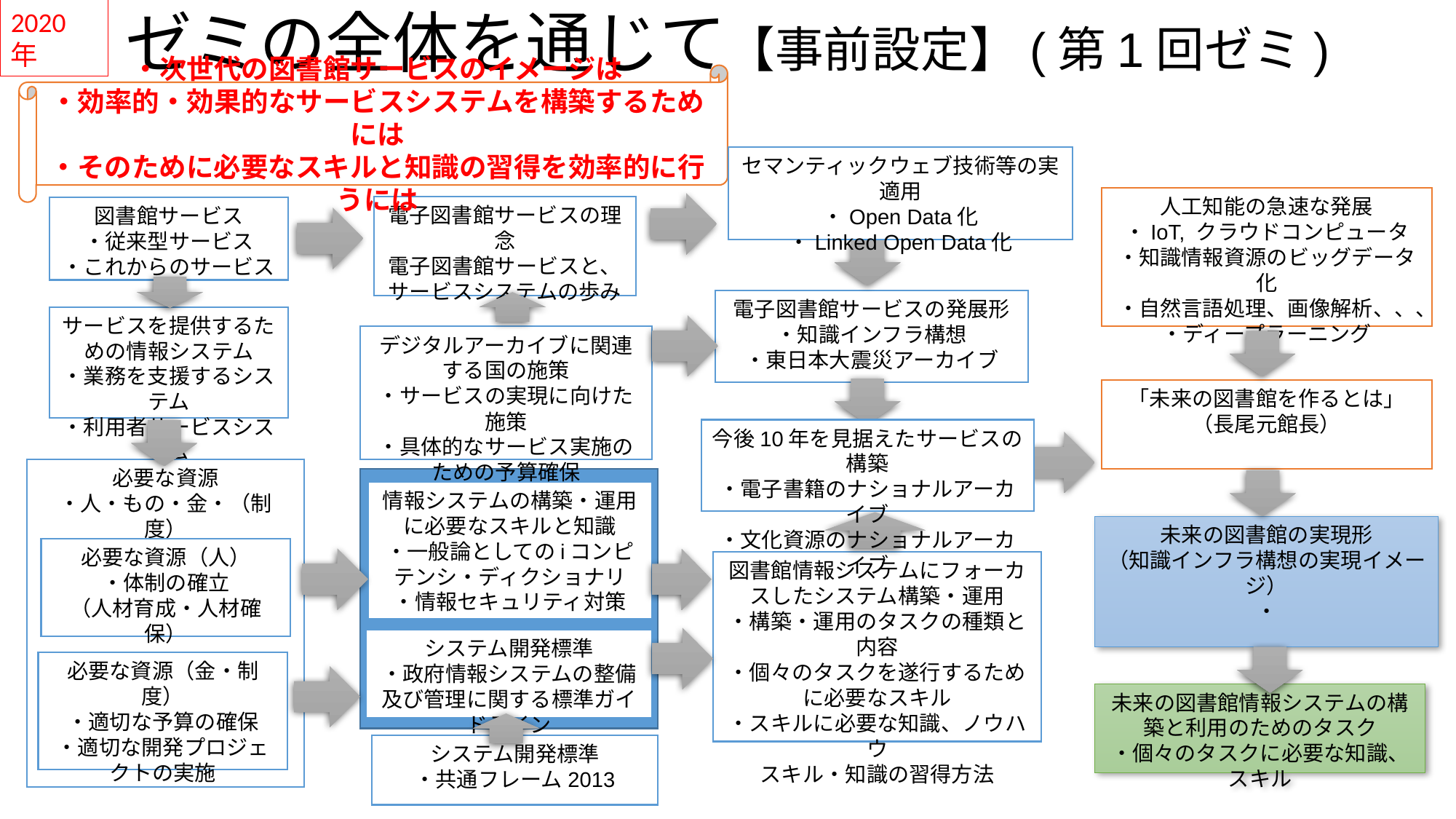

2020年
# ゼミの全体を通じて【事前設定】(第1回ゼミ)
・次世代の図書館サービスのイメージは
・効率的・効果的なサービスシステムを構築するためには
・そのために必要なスキルと知識の習得を効率的に行うには
セマンティックウェブ技術等の実適用
・Open Data化
・Linked Open Data化
人工知能の急速な発展
・IoT, クラウドコンピュータ
・知識情報資源のビッグデータ化
・自然言語処理、画像解析、、、
・ディープラーニング

電子図書館サービスの理念
電子図書館サービスと、
サービスシステムの歩み
図書館サービス
・従来型サービス
・これからのサービス

電子図書館サービスの発展形
・知識インフラ構想
・東日本大震災アーカイブ

サービスを提供するための情報システム
・業務を支援するシステム
・利用者サービスシステム

デジタルアーカイブに関連する国の施策
・サービスの実現に向けた施策
・具体的なサービス実施のための予算確保

「未来の図書館を作るとは」
（長尾元館長）
今後10年を見据えたサービスの構築
・電子書籍のナショナルアーカイブ
・文化資源のナショナルアーカイブ

必要な資源
・人・もの・金・（制度）

情報システムの構築・運用に必要なスキルと知識
・一般論としてのiコンピテンシ・ディクショナリ
・情報セキュリティ対策

未来の図書館の実現形
（知識インフラ構想の実現イメージ）
・
必要な資源（人）
・体制の確立
（人材育成・人材確保）

図書館情報システムにフォーカスしたシステム構築・運用
・構築・運用のタスクの種類と内容
・個々のタスクを遂行するために必要なスキル
・スキルに必要な知識、ノウハウ
スキル・知識の習得方法

システム開発標準
・政府情報システムの整備及び管理に関する標準ガイドライン

必要な資源（金・制度）
・適切な予算の確保
・適切な開発プロジェクトの実施

未来の図書館情報システムの構築と利用のためのタスク
・個々のタスクに必要な知識、スキル

システム開発標準
・共通フレーム2013